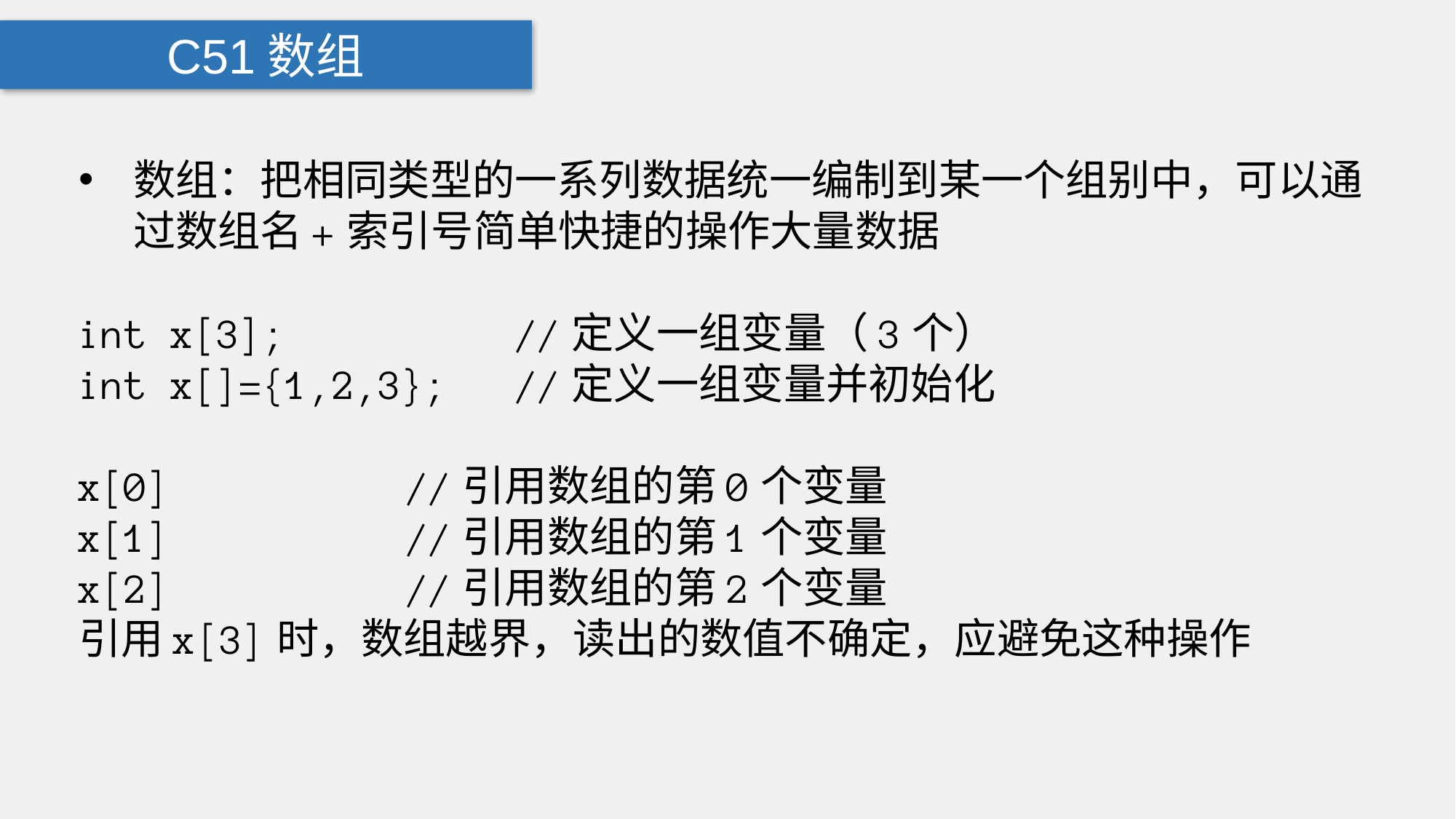

C51数组
数组：把相同类型的一系列数据统一编制到某一个组别中，可以通过数组名+索引号简单快捷的操作大量数据

int x[3];			//定义一组变量（3个）
int x[]={1,2,3};	//定义一组变量并初始化

x[0] 		//引用数组的第0个变量
x[1] 		//引用数组的第1个变量
x[2]			//引用数组的第2个变量
引用x[3]时，数组越界，读出的数值不确定，应避免这种操作